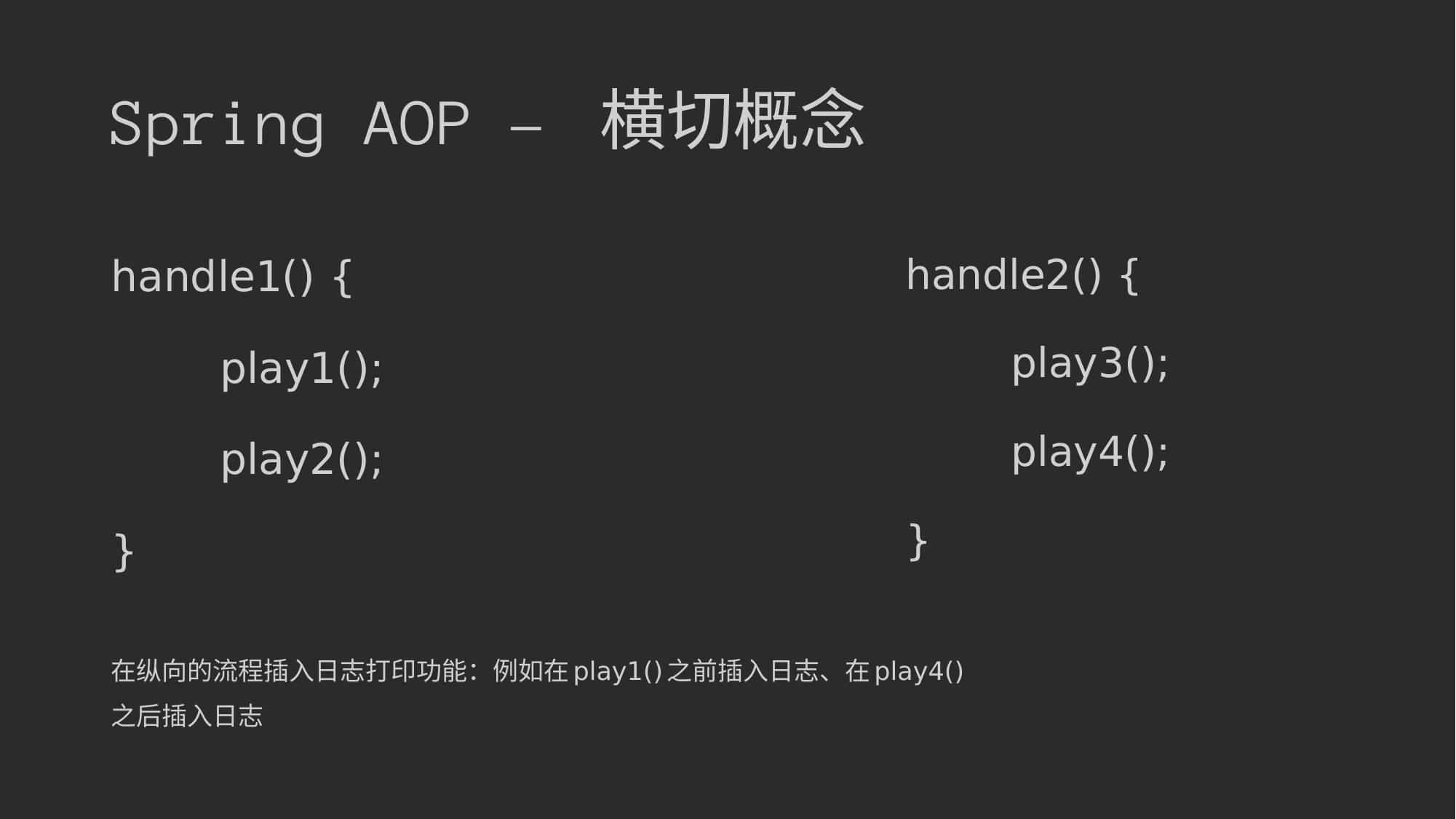

# Spring AOP – 横切概念
handle1() {
 	play1();
	play2();
}
handle2() {
 	play3();
	play4();
}
在纵向的流程插入日志打印功能：例如在play1()之前插入日志、在play4()之后插入日志